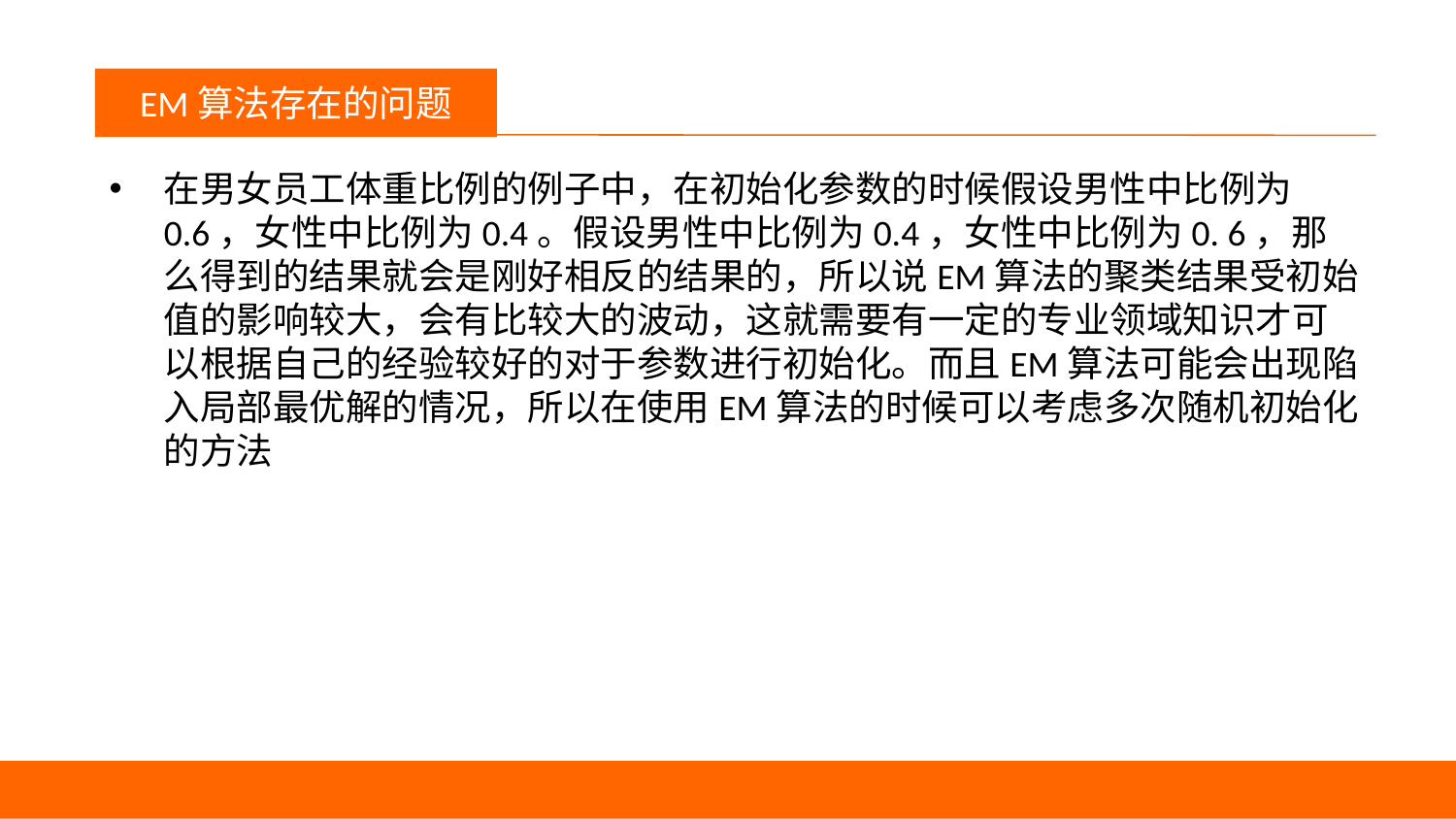

议程
EM算法存在的问题

在男女员工体重比例的例子中，在初始化参数的时候假设男性中比例为0.6，女性中比例为0.4。假设男性中比例为0.4，女性中比例为0. 6，那么得到的结果就会是刚好相反的结果的，所以说EM算法的聚类结果受初始值的影响较大，会有比较大的波动，这就需要有一定的专业领域知识才可以根据自己的经验较好的对于参数进行初始化。而且EM算法可能会出现陷入局部最优解的情况，所以在使用EM算法的时候可以考虑多次随机初始化的方法